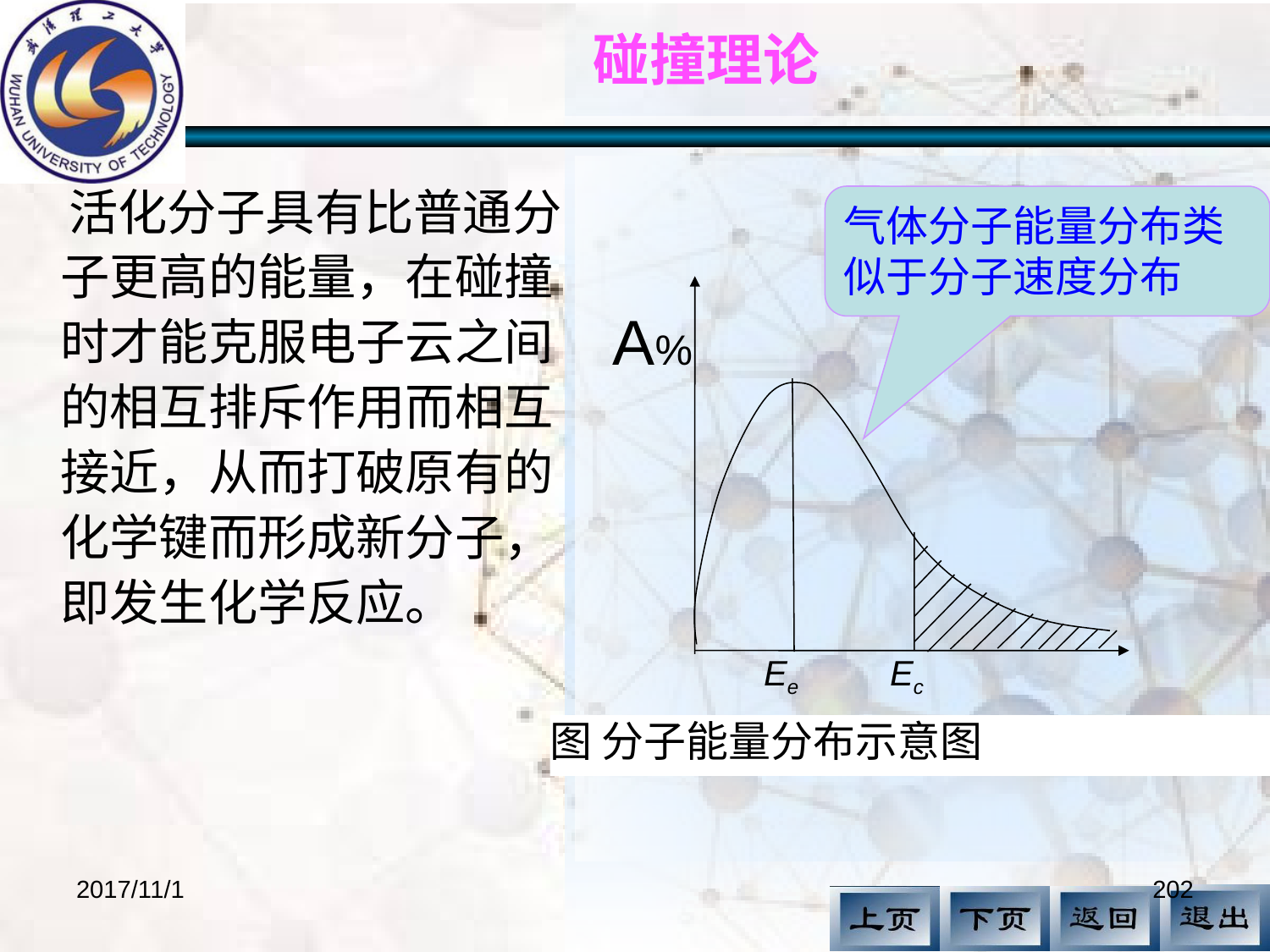

# 碰撞理论
    活化分子具有比普通分子更高的能量，在碰撞时才能克服电子云之间的相互排斥作用而相互接近，从而打破原有的化学键而形成新分子，即发生化学反应。
气体分子能量分布类似于分子速度分布

A%

Ee
Ec

图 分子能量分布示意图
2017/11/1
202